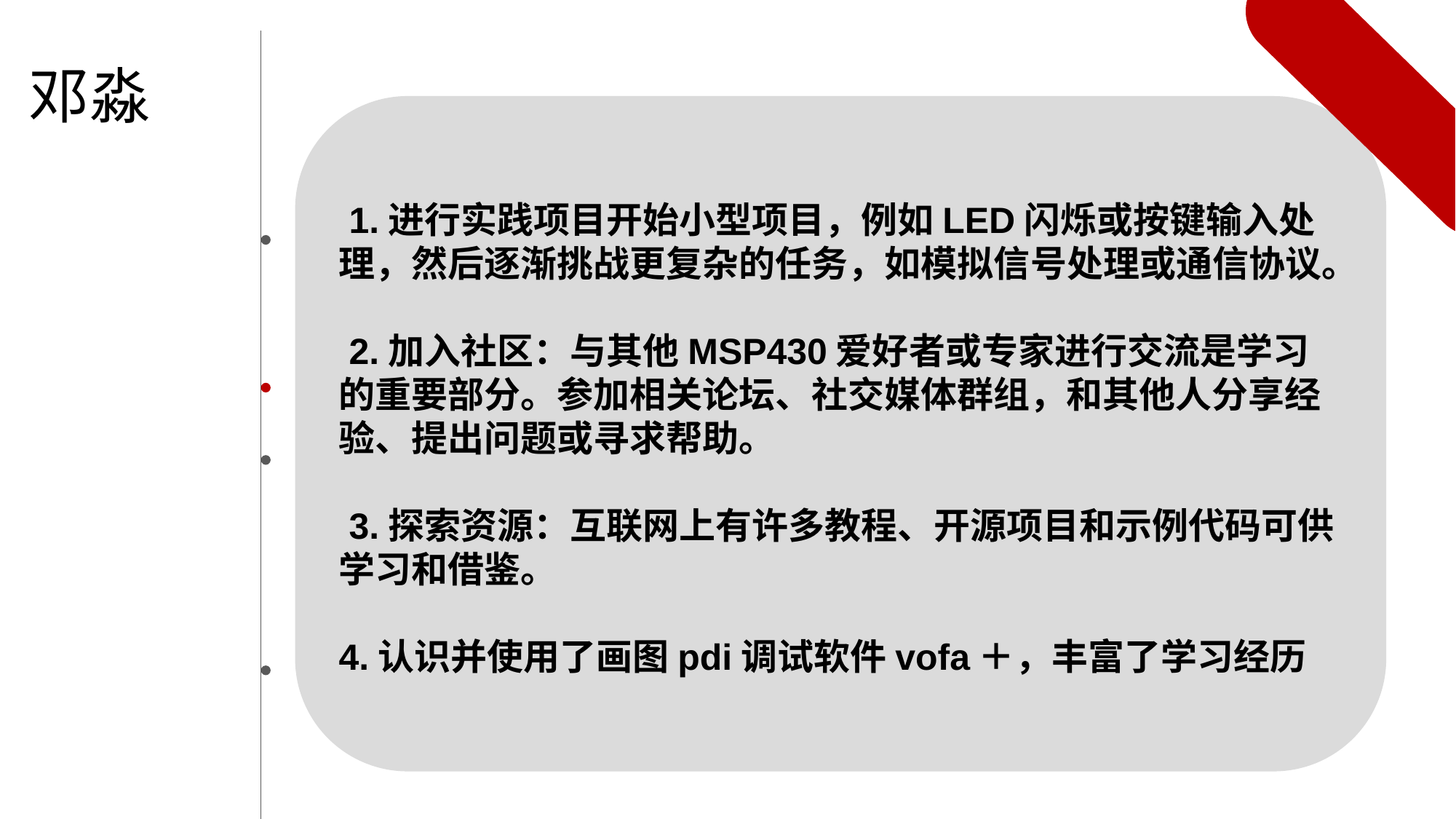

邓淼

 1.进行实践项目开始小型项目，例如LED闪烁或按键输入处理，然后逐渐挑战更复杂的任务，如模拟信号处理或通信协议。

 2.加入社区：与其他MSP430爱好者或专家进行交流是学习的重要部分。参加相关论坛、社交媒体群组，和其他人分享经验、提出问题或寻求帮助。

 3.探索资源：互联网上有许多教程、开源项目和示例代码可供学习和借鉴。

4.认识并使用了画图pdi调试软件vofa＋，丰富了学习经历